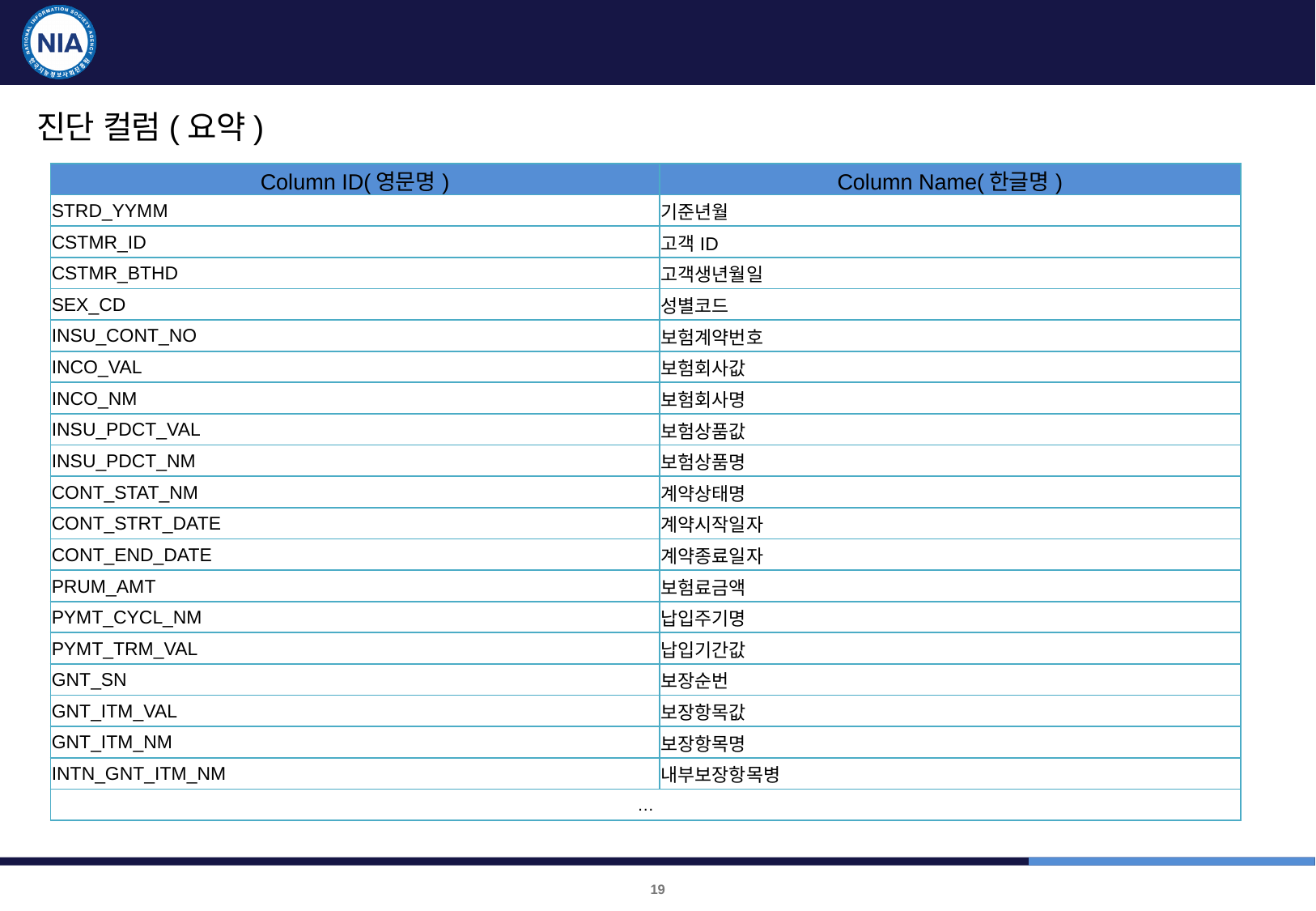

품질진단 대상 및 항목 : 금융플랫폼
진단 컬럼(요약)
| Column ID(영문명) | Column Name(한글명) |
| --- | --- |
| STRD\_YYMM | 기준년월 |
| CSTMR\_ID | 고객ID |
| CSTMR\_BTHD | 고객생년월일 |
| SEX\_CD | 성별코드 |
| INSU\_CONT\_NO | 보험계약번호 |
| INCO\_VAL | 보험회사값 |
| INCO\_NM | 보험회사명 |
| INSU\_PDCT\_VAL | 보험상품값 |
| INSU\_PDCT\_NM | 보험상품명 |
| CONT\_STAT\_NM | 계약상태명 |
| CONT\_STRT\_DATE | 계약시작일자 |
| CONT\_END\_DATE | 계약종료일자 |
| PRUM\_AMT | 보험료금액 |
| PYMT\_CYCL\_NM | 납입주기명 |
| PYMT\_TRM\_VAL | 납입기간값 |
| GNT\_SN | 보장순번 |
| GNT\_ITM\_VAL | 보장항목값 |
| GNT\_ITM\_NM | 보장항목명 |
| INTN\_GNT\_ITM\_NM | 내부보장항목병 |
| … |  |